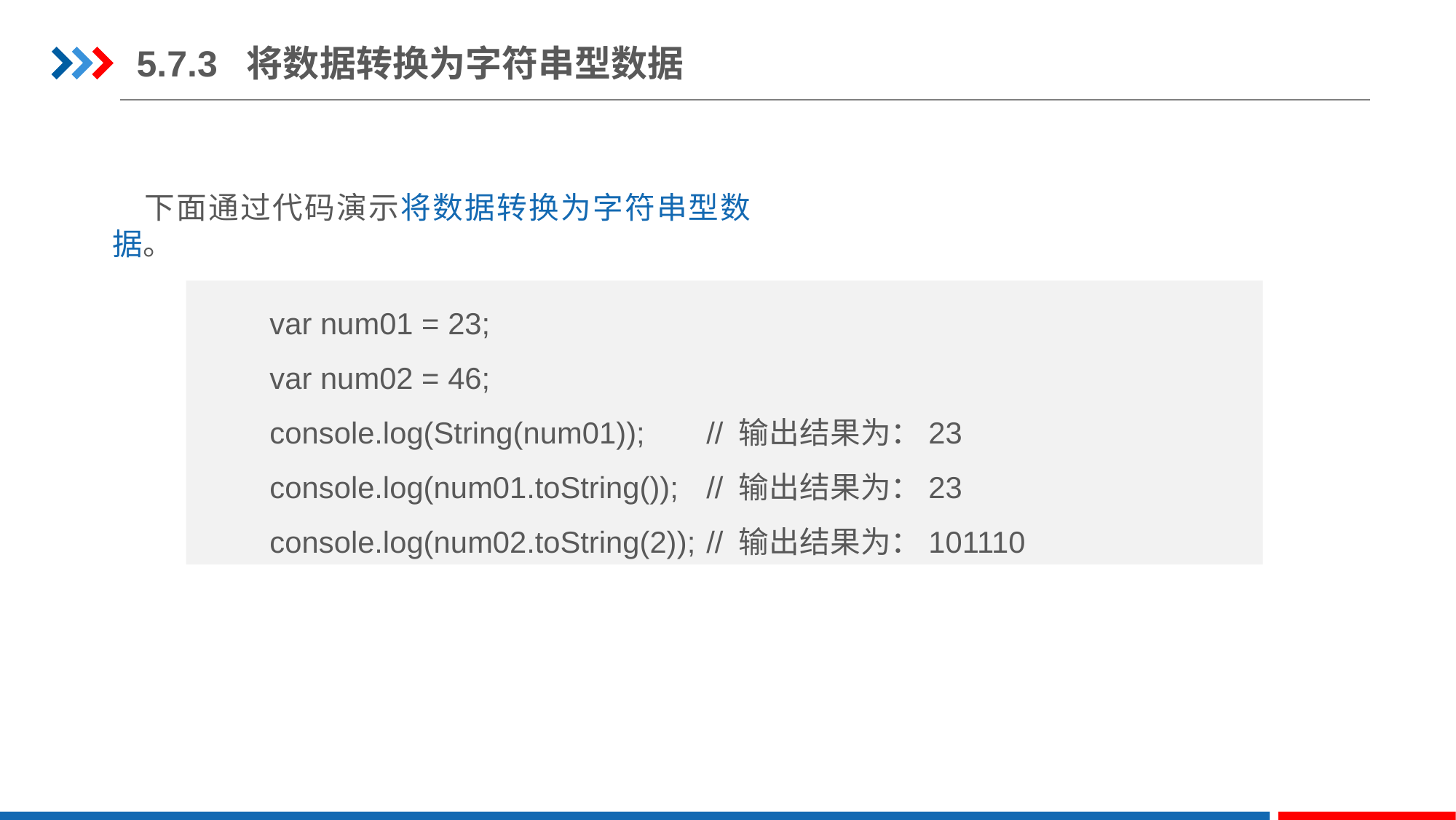

5.7.3  将数据转换为字符串型数据
下面通过代码演示将数据转换为字符串型数据。
var num01 = 23;
var num02 = 46;
console.log(String(num01));	// 输出结果为：23
console.log(num01.toString());	// 输出结果为：23
console.log(num02.toString(2));	// 输出结果为：101110